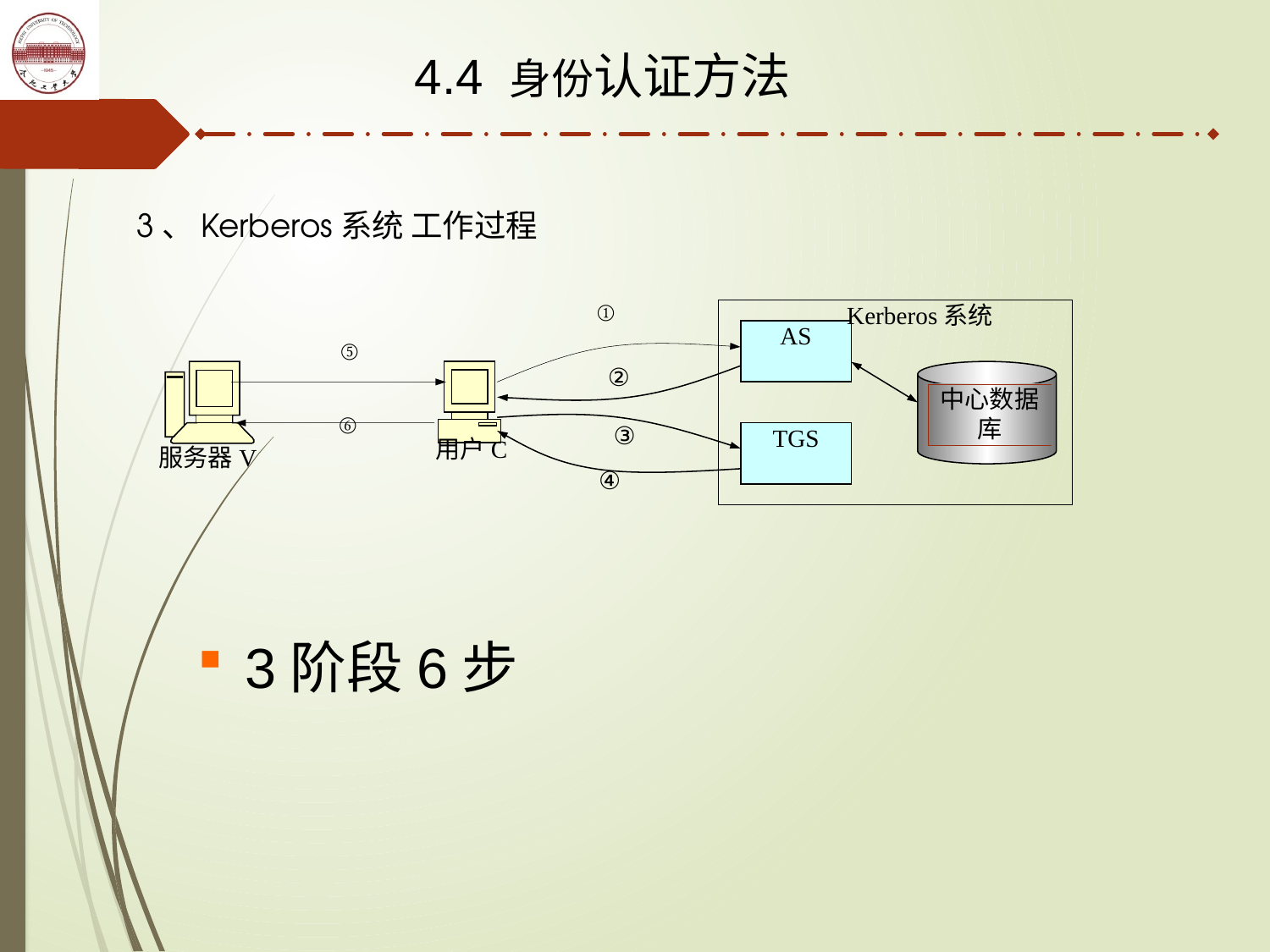

4.4 身份认证方法
3、Kerberos系统 工作过程
①

        Kerberos系统
AS

中心数据库

TGS
⑤

②

⑥

③

用户C
服务器V
④
3阶段6步